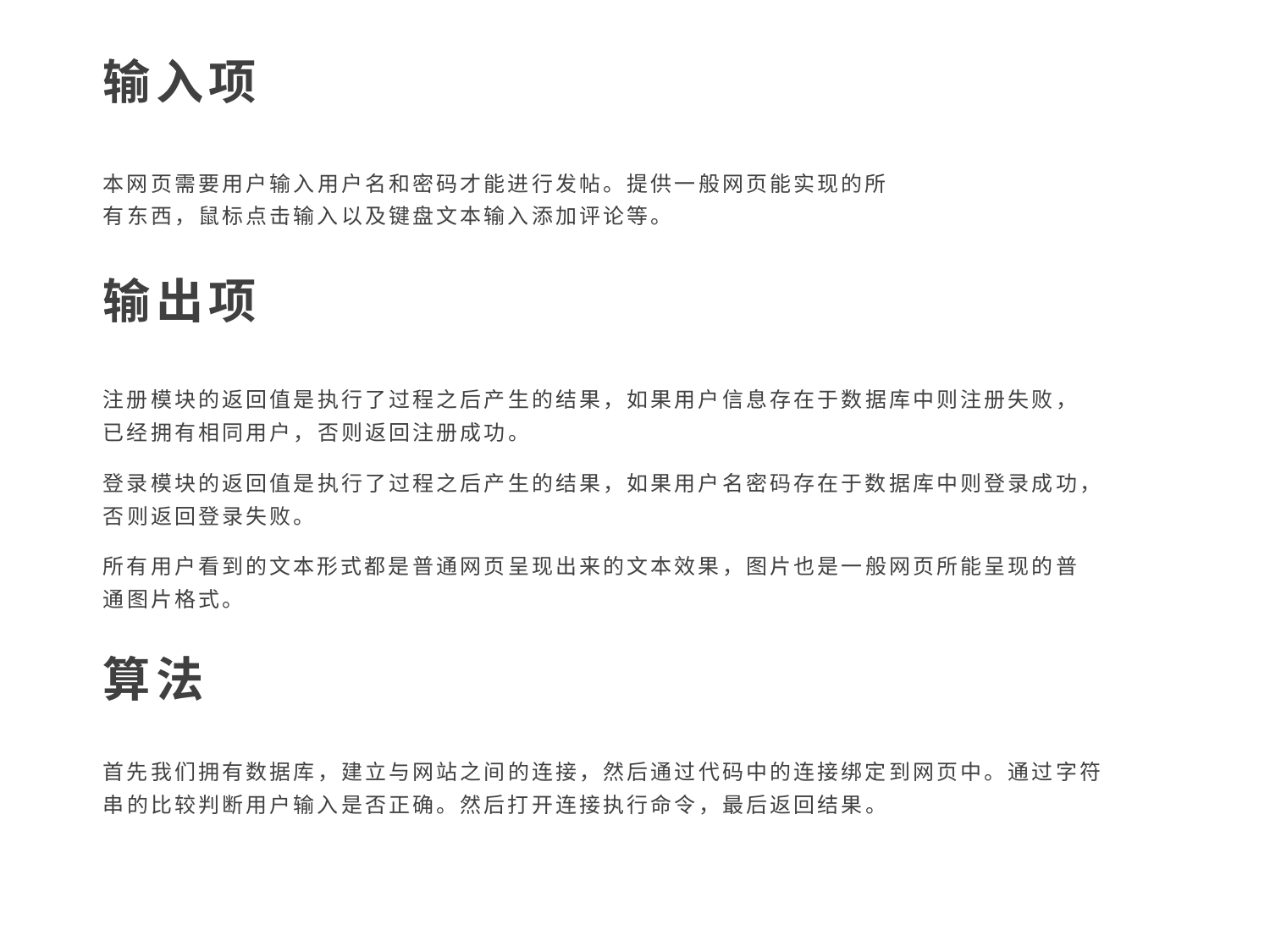

输入项
本网页需要用户输入用户名和密码才能进行发帖。提供一般网页能实现的所有东西，鼠标点击输入以及键盘文本输入添加评论等。
输出项
注册模块的返回值是执行了过程之后产生的结果，如果用户信息存在于数据库中则注册失败，已经拥有相同用户，否则返回注册成功。
登录模块的返回值是执行了过程之后产生的结果，如果用户名密码存在于数据库中则登录成功，否则返回登录失败。
所有用户看到的文本形式都是普通网页呈现出来的文本效果，图片也是一般网页所能呈现的普通图片格式。
算法
首先我们拥有数据库，建立与网站之间的连接，然后通过代码中的连接绑定到网页中。通过字符串的比较判断用户输入是否正确。然后打开连接执行命令，最后返回结果。